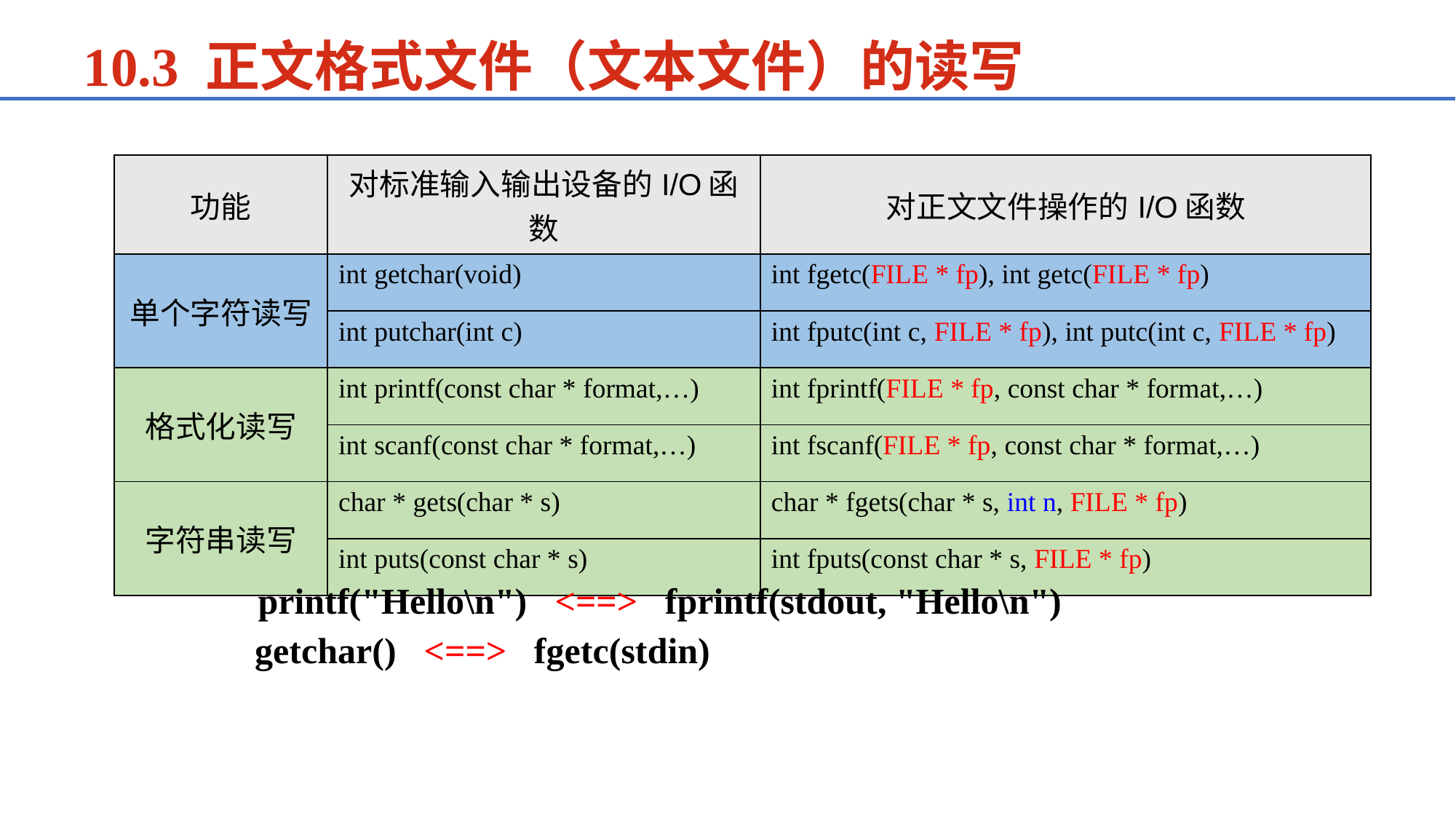

10.3 正文格式文件（文本文件）的读写
| 功能 | 对标准输入输出设备的I/O函数 | 对正文文件操作的I/O函数 |
| --- | --- | --- |
| 单个字符读写 | int getchar(void) | int fgetc(FILE \* fp), int getc(FILE \* fp) |
|  | int putchar(int c) | int fputc(int c, FILE \* fp), int putc(int c, FILE \* fp) |
| 格式化读写 | int printf(const char \* format,…) | int fprintf(FILE \* fp, const char \* format,…) |
|  | int scanf(const char \* format,…) | int fscanf(FILE \* fp, const char \* format,…) |
| 字符串读写 | char \* gets(char \* s) | char \* fgets(char \* s, int n, FILE \* fp) |
|  | int puts(const char \* s) | int fputs(const char \* s, FILE \* fp) |
printf("Hello\n")   <==>   fprintf(stdout, "Hello\n")
getchar()   <==>   fgetc(stdin)